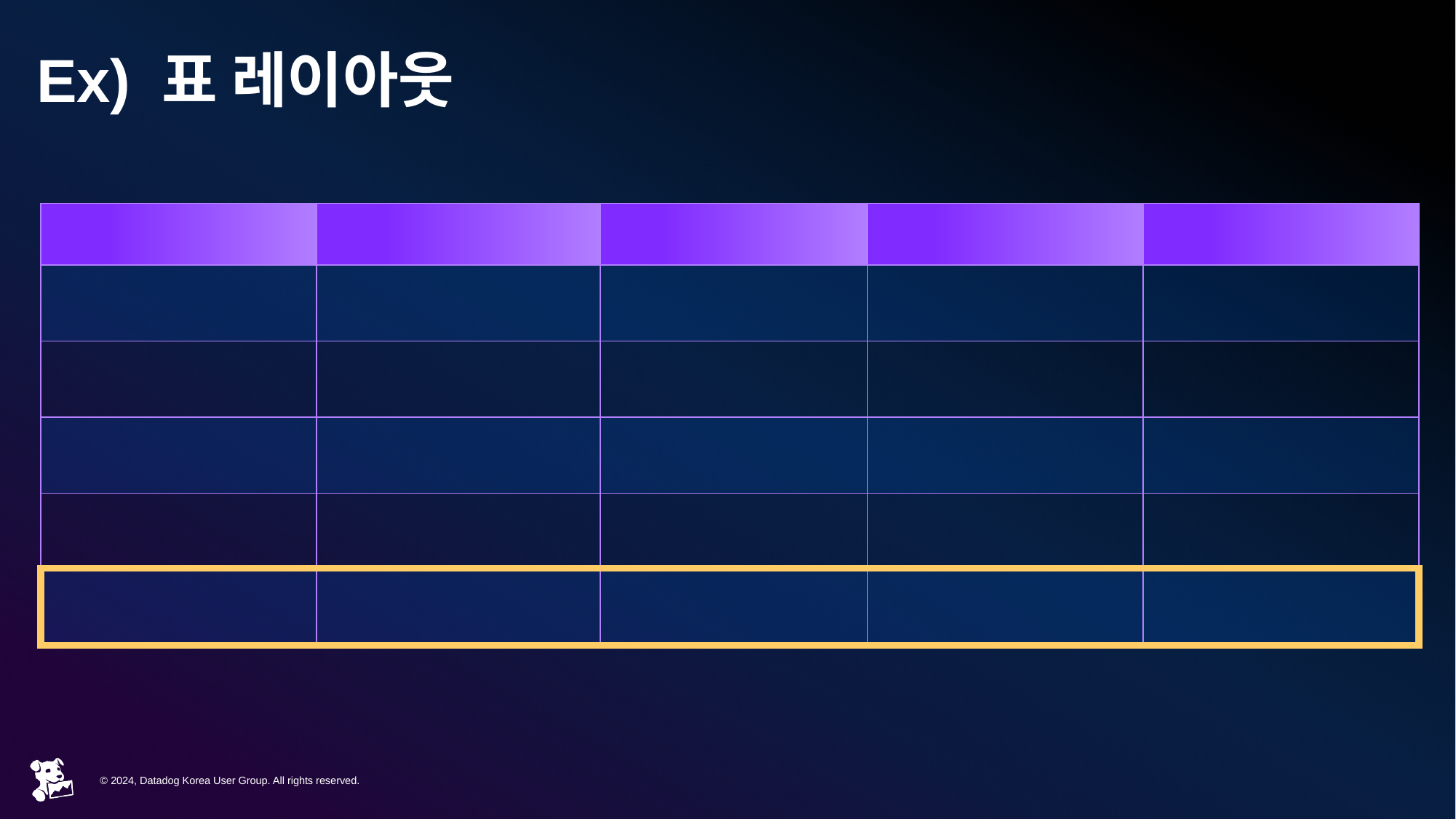

# Ex) 표 레이아웃

|  |  |  |  |  |
| --- | --- | --- | --- | --- |
|  |  |  |  |  |
|  |  |  |  |  |
|  |  |  |  |  |
|  |  |  |  |  |
|  |  |  |  |  |